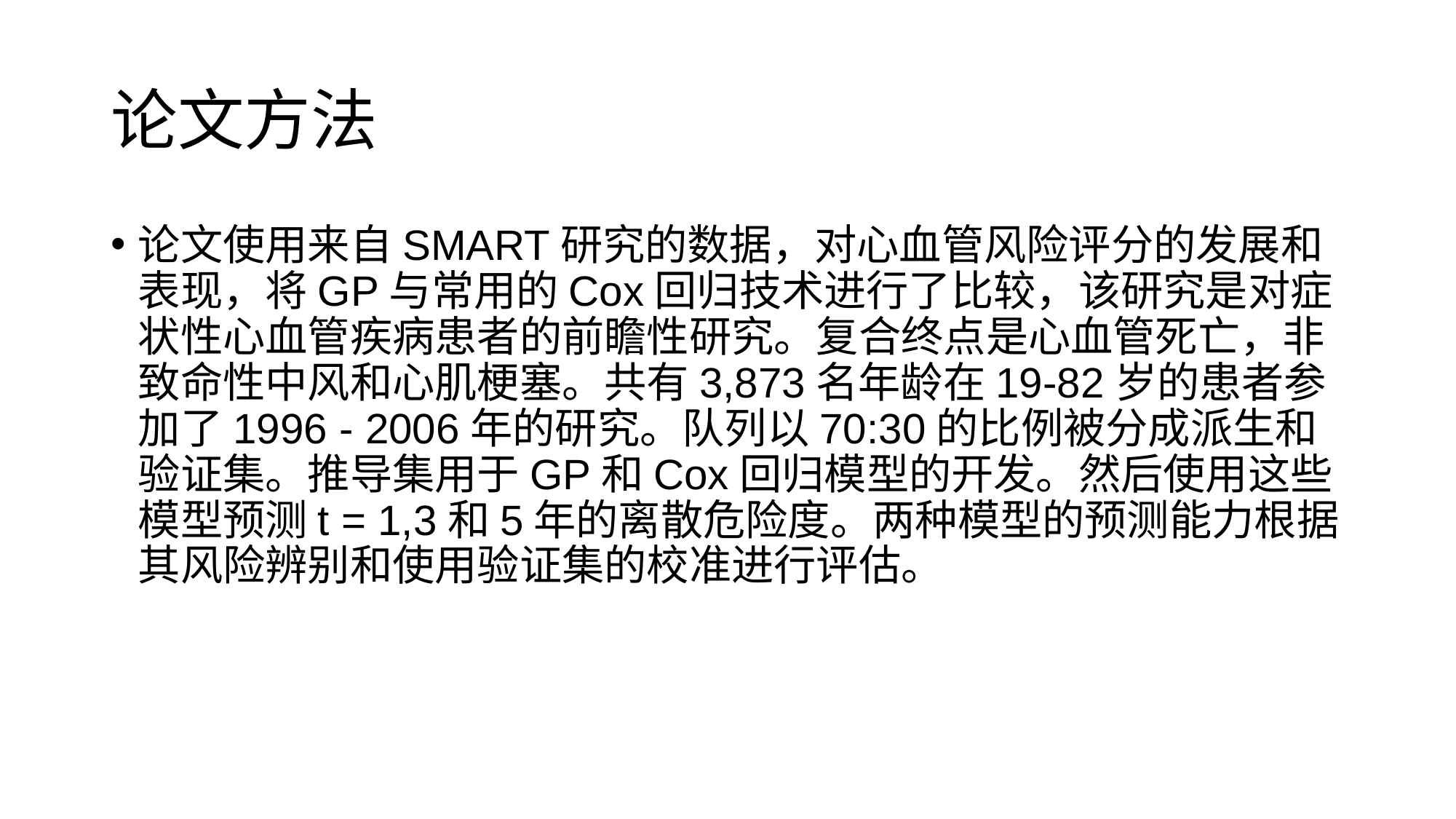

# 论文方法
论文使用来自SMART研究的数据，对心血管风险评分的发展和表现，将GP与常用的Cox回归技术进行了比较，该研究是对症状性心血管疾病患者的前瞻性研究。复合终点是心血管死亡，非致命性中风和心肌梗塞。共有3,873名年龄在19-82岁的患者参加了1996 - 2006年的研究。队列以70:30的比例被分成派生和验证集。推导集用于GP和Cox回归模型的开发。然后使用这些模型预测t = 1,3和5年的离散危险度。两种模型的预测能力根据其风险辨别和使用验证集的校准进行评估。